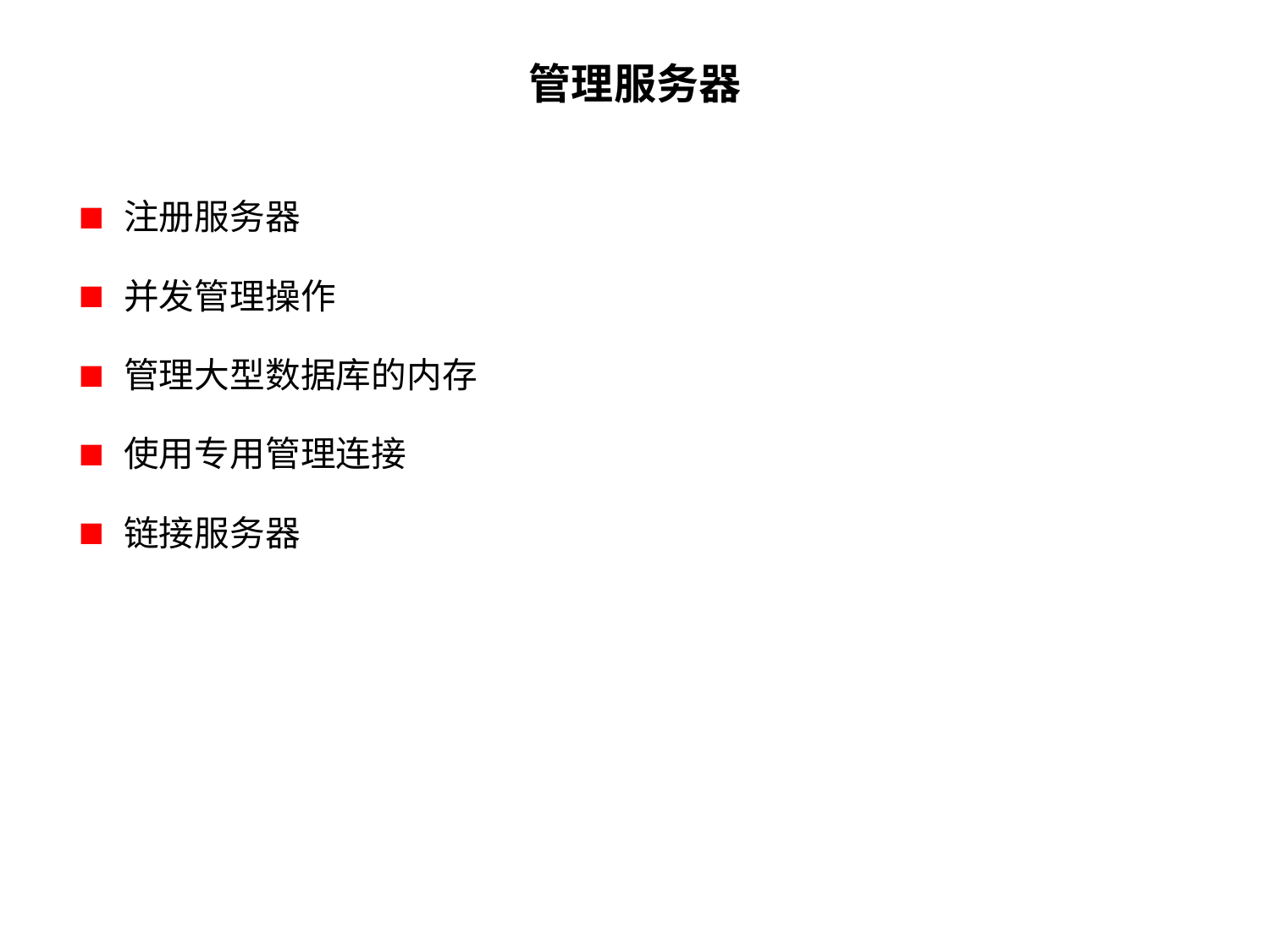

# 管理服务器
注册服务器
并发管理操作
管理大型数据库的内存
使用专用管理连接
链接服务器